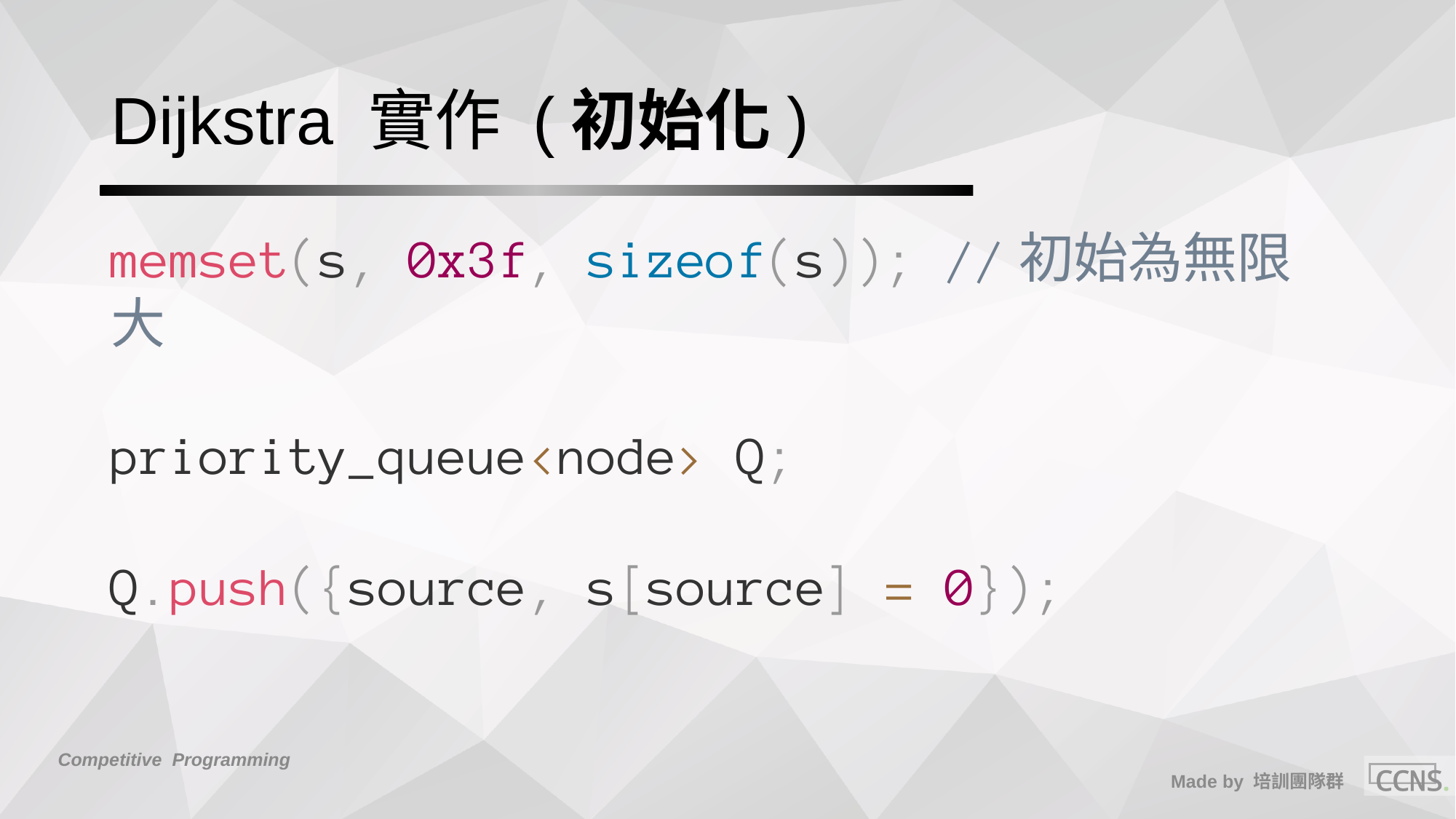

# Dijkstra 實作 (初始化)
memset(s, 0x3f, sizeof(s)); //初始為無限大
priority_queue<node> Q;
Q.push({source, s[source] = 0});